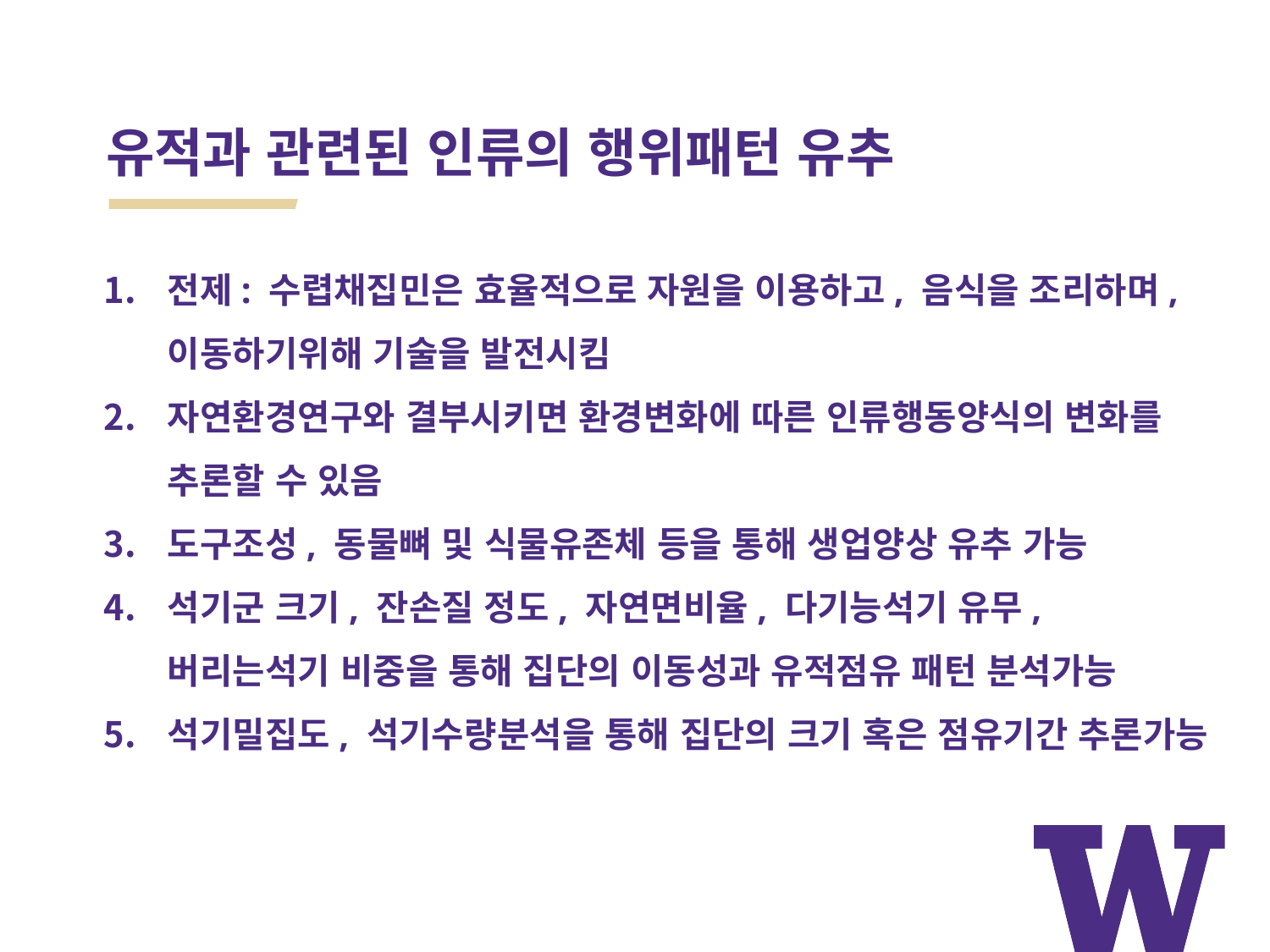

# 유적과 관련된 인류의 행위패턴 유추
전제: 수렵채집민은 효율적으로 자원을 이용하고, 음식을 조리하며, 이동하기위해 기술을 발전시킴
자연환경연구와 결부시키면 환경변화에 따른 인류행동양식의 변화를 추론할 수 있음
도구조성, 동물뼈 및 식물유존체 등을 통해 생업양상 유추 가능
석기군 크기, 잔손질 정도, 자연면비율, 다기능석기 유무, 버리는석기 비중을 통해 집단의 이동성과 유적점유 패턴 분석가능
석기밀집도, 석기수량분석을 통해 집단의 크기 혹은 점유기간 추론가능